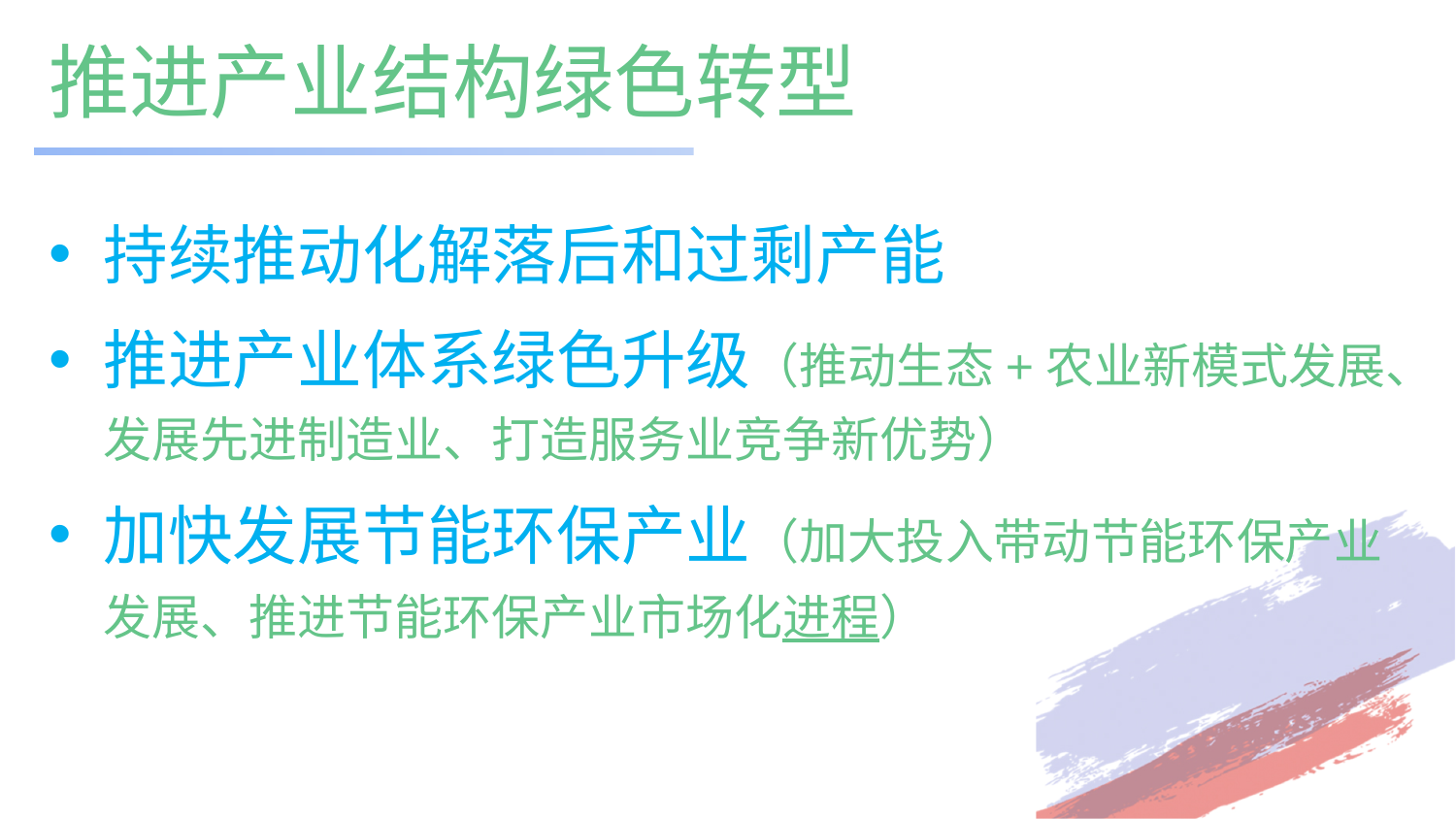

# 推进产业结构绿色转型
持续推动化解落后和过剩产能
推进产业体系绿色升级（推动生态+农业新模式发展、发展先进制造业、打造服务业竞争新优势）
加快发展节能环保产业（加大投入带动节能环保产业发展、推进节能环保产业市场化进程）